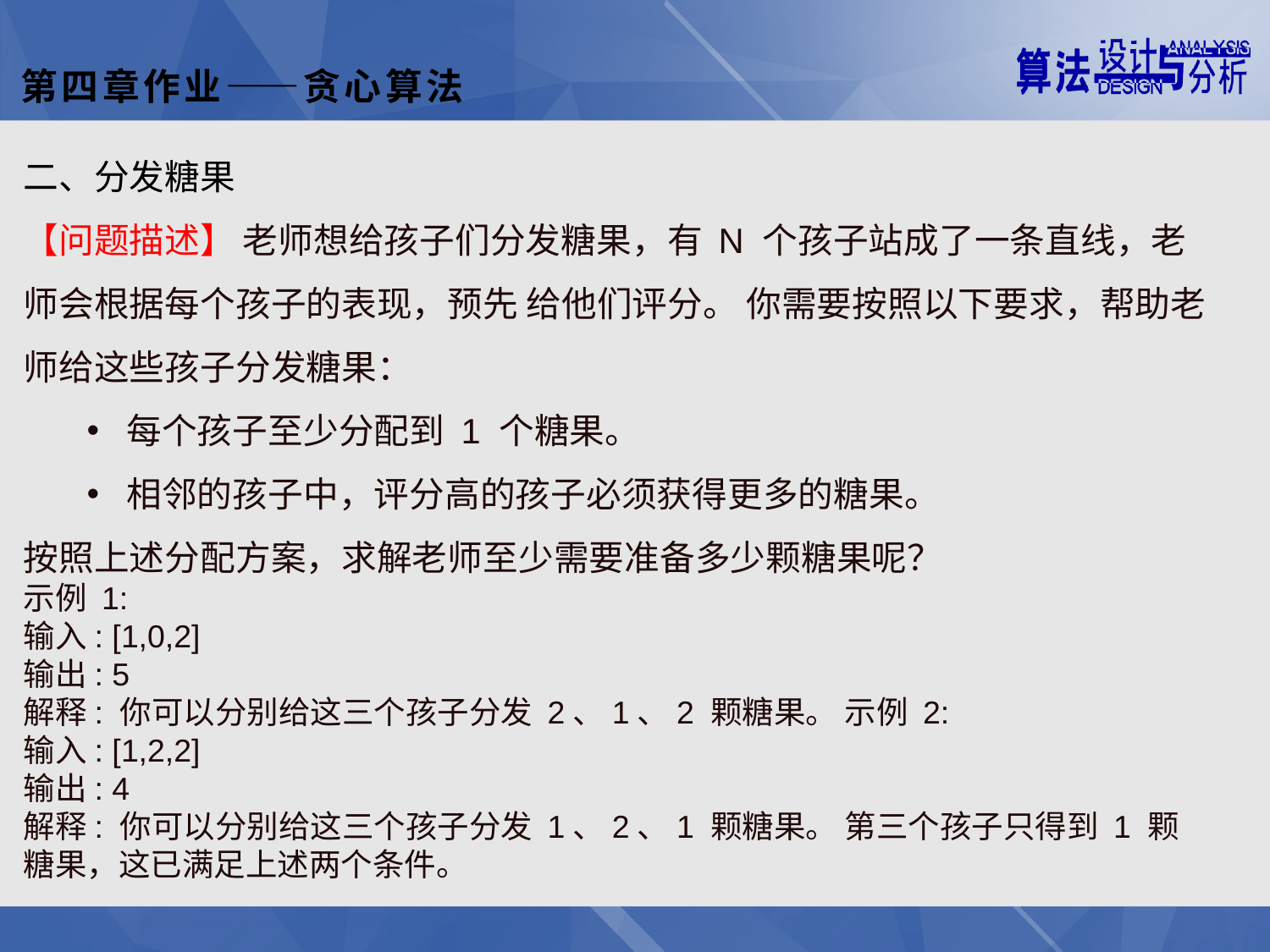

第四章作业——贪心算法
二、分发糖果
【问题描述】 ⽼师想给孩⼦们分发糖果，有 N 个孩⼦站成了⼀条直线，⽼师会根据每个孩⼦的表现，预先 给他们评分。 你需要按照以下要求，帮助⽼师给这些孩⼦分发糖果：
每个孩⼦⾄少分配到 1 个糖果。
相邻的孩⼦中，评分⾼的孩⼦必须获得更多的糖果。
按照上述分配方案，求解⽼师⾄少需要准备多少颗糖果呢？
⽰例 1:
输⼊: [1,0,2]
输出: 5
解释: 你可以分别给这三个孩⼦分发 2、1、2 颗糖果。 ⽰例 2:
输⼊: [1,2,2]
输出: 4
解释: 你可以分别给这三个孩⼦分发 1、2、1 颗糖果。 第三个孩⼦只得到 1 颗糖果，这已满⾜上述两个条件。